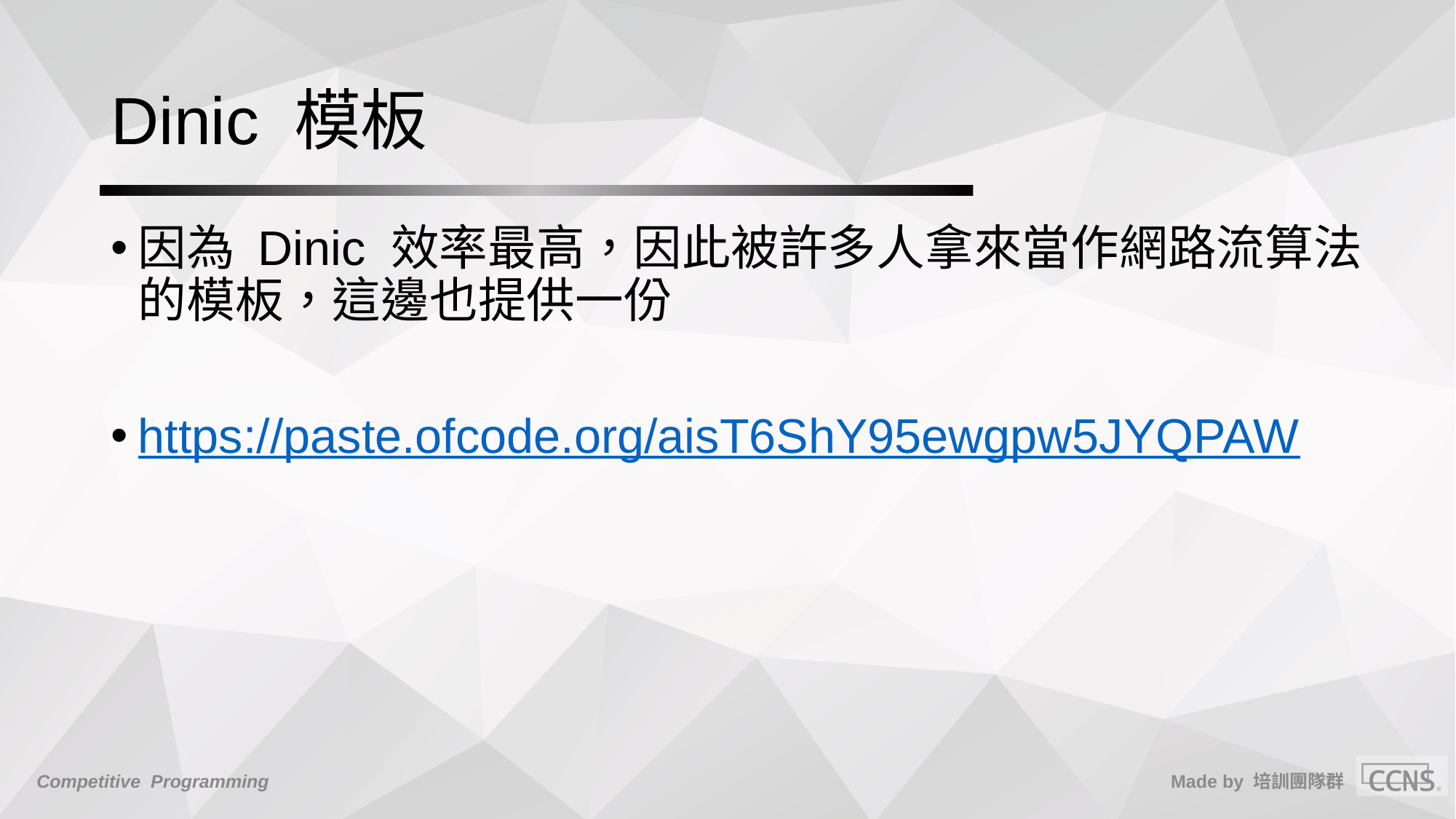

# Dinic 模板
因為 Dinic 效率最高，因此被許多人拿來當作網路流算法的模板，這邊也提供一份

https://paste.ofcode.org/aisT6ShY95ewgpw5JYQPAW